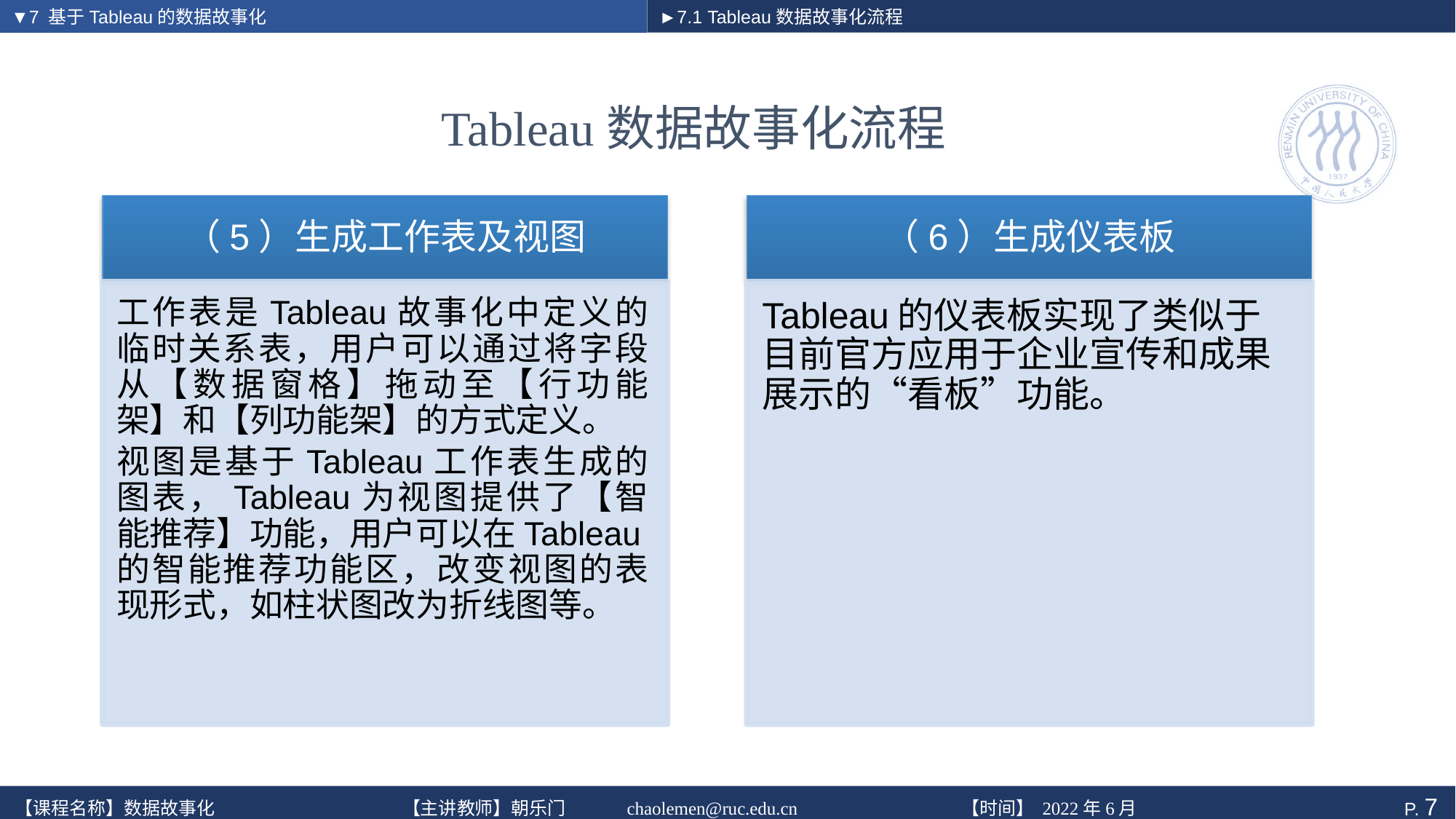

▼7 基于Tableau的数据故事化
►7.1 Tableau数据故事化流程
# Tableau数据故事化流程
（5）生成工作表及视图
工作表是Tableau故事化中定义的临时关系表，用户可以通过将字段从【数据窗格】拖动至【行功能架】和【列功能架】的方式定义。
视图是基于Tableau工作表生成的图表，Tableau为视图提供了【智能推荐】功能，用户可以在Tableau的智能推荐功能区，改变视图的表现形式，如柱状图改为折线图等。

（6）生成仪表板
Tableau的仪表板实现了类似于目前官方应用于企业宣传和成果展示的“看板”功能。